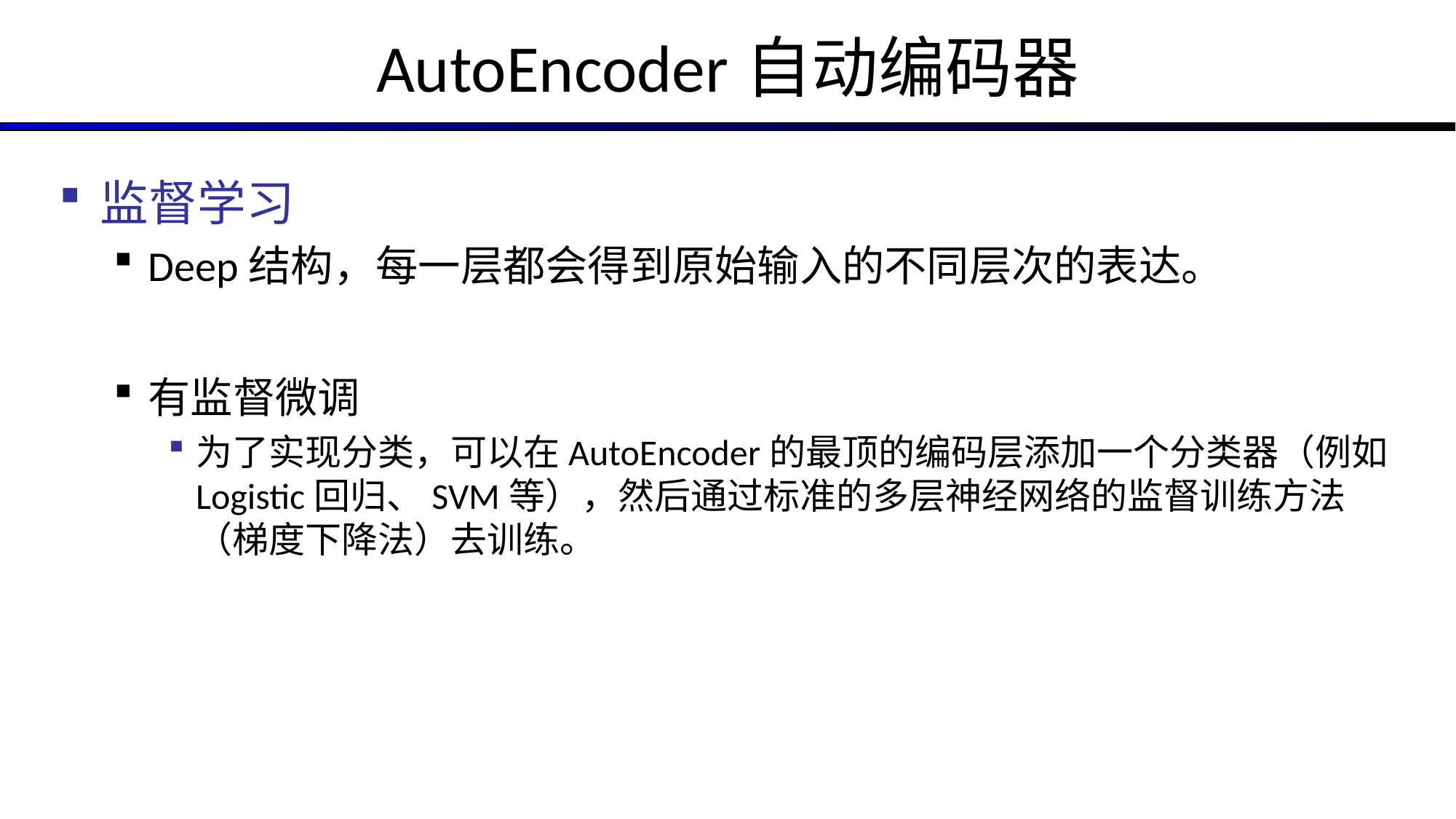

# AutoEncoder自动编码器
监督学习
Deep结构，每一层都会得到原始输入的不同层次的表达。

有监督微调
为了实现分类，可以在AutoEncoder的最顶的编码层添加一个分类器（例如Logistic回归、SVM等），然后通过标准的多层神经网络的监督训练方法（梯度下降法）去训练。